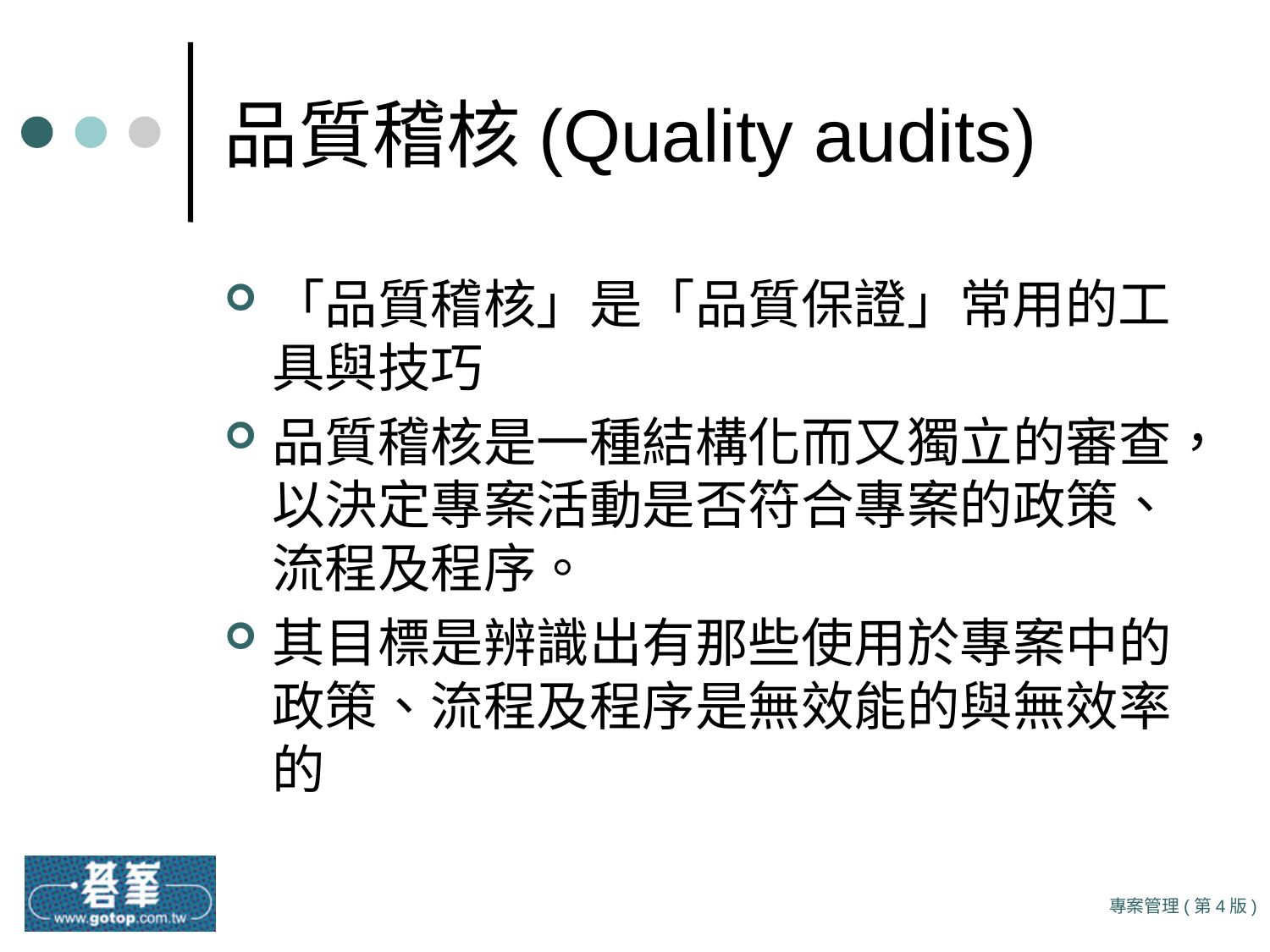

# 品質稽核(Quality audits)
「品質稽核」是「品質保證」常用的工具與技巧
品質稽核是一種結構化而又獨立的審查，以決定專案活動是否符合專案的政策、流程及程序。
其目標是辨識出有那些使用於專案中的政策、流程及程序是無效能的與無效率的
專案管理(第4版)